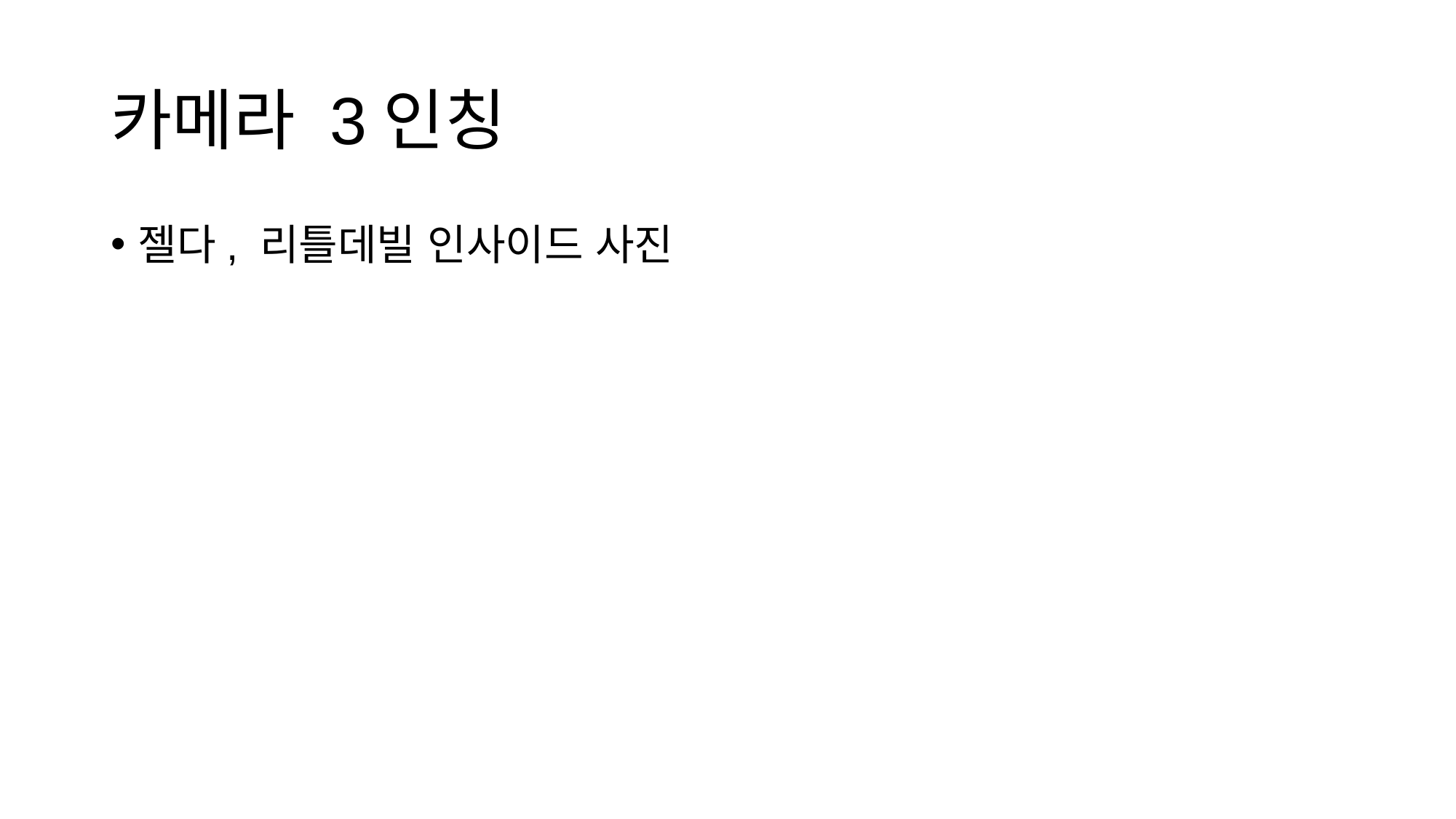

# 카메라 3인칭
젤다, 리틀데빌 인사이드 사진